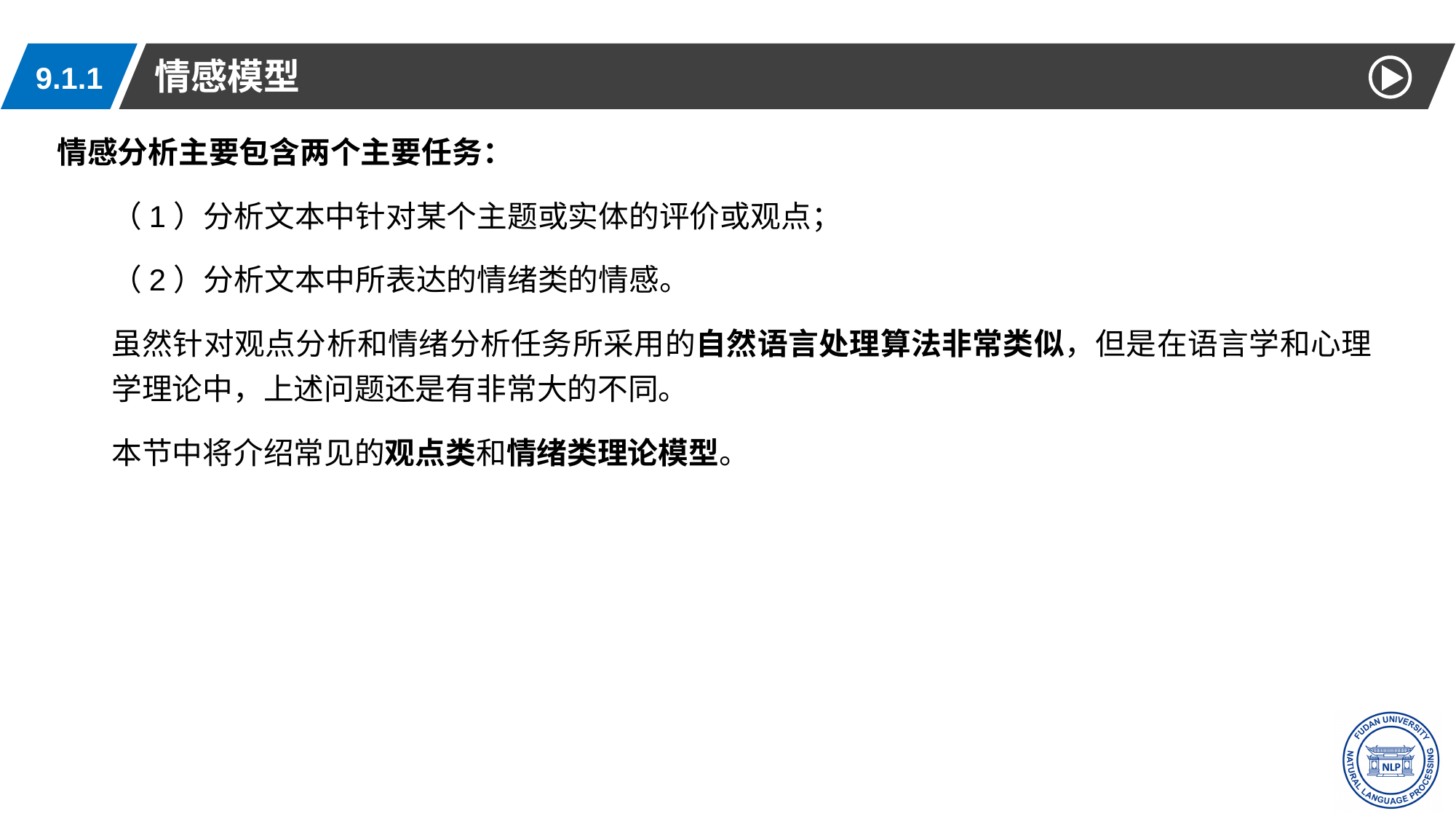

情感模型
9.1.1

情感分析主要包含两个主要任务：
（1）分析文本中针对某个主题或实体的评价或观点；
（2）分析文本中所表达的情绪类的情感。
虽然针对观点分析和情绪分析任务所采用的自然语言处理算法非常类似，但是在语言学和心理学理论中，上述问题还是有非常大的不同。
本节中将介绍常见的观点类和情绪类理论模型。
6